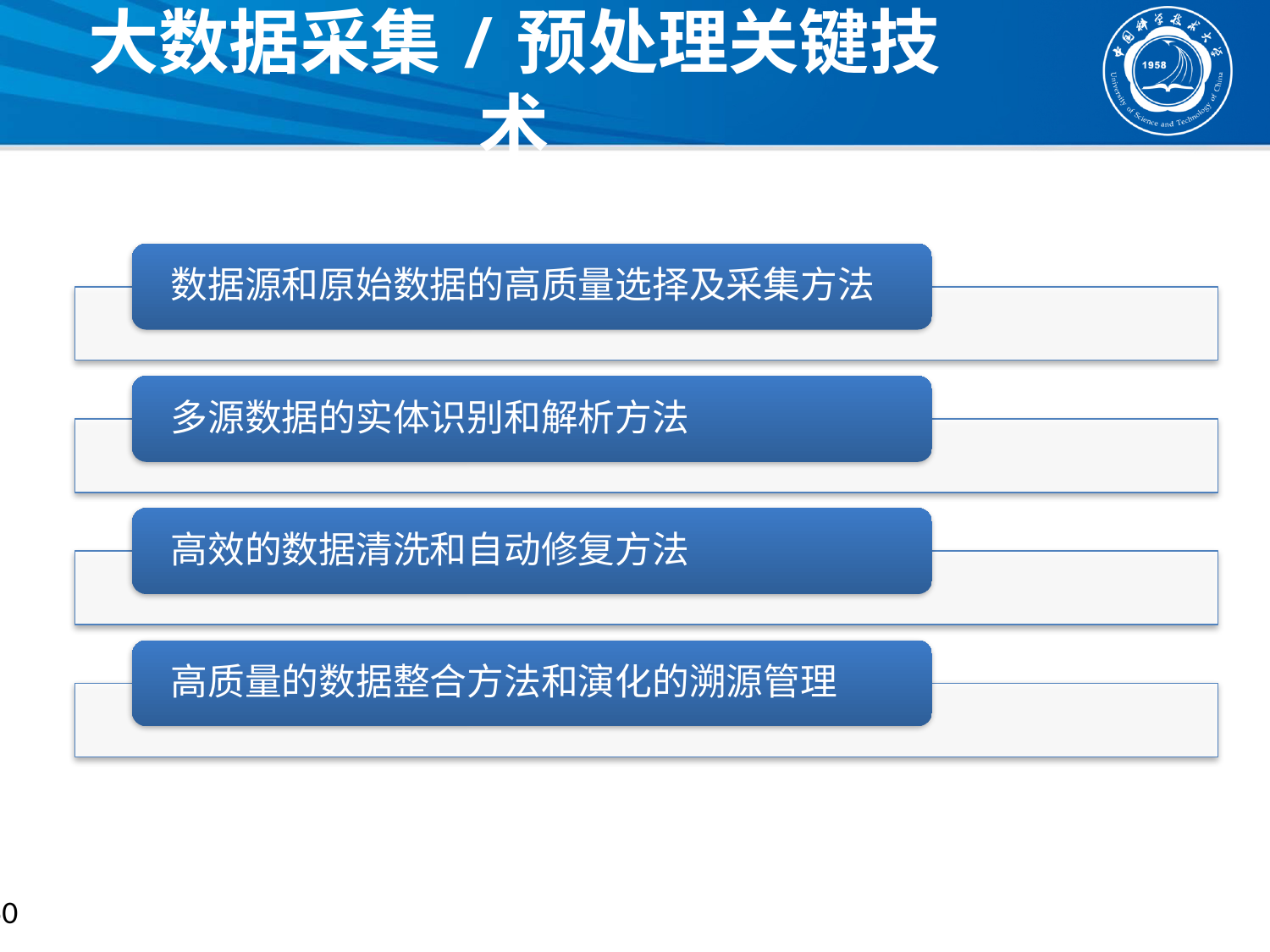

# 大数据采集/预处理关键技术
数据源和原始数据的高质量选择及采集方法
多源数据的实体识别和解析方法
高效的数据清洗和自动修复方法
高质量的数据整合方法和演化的溯源管理